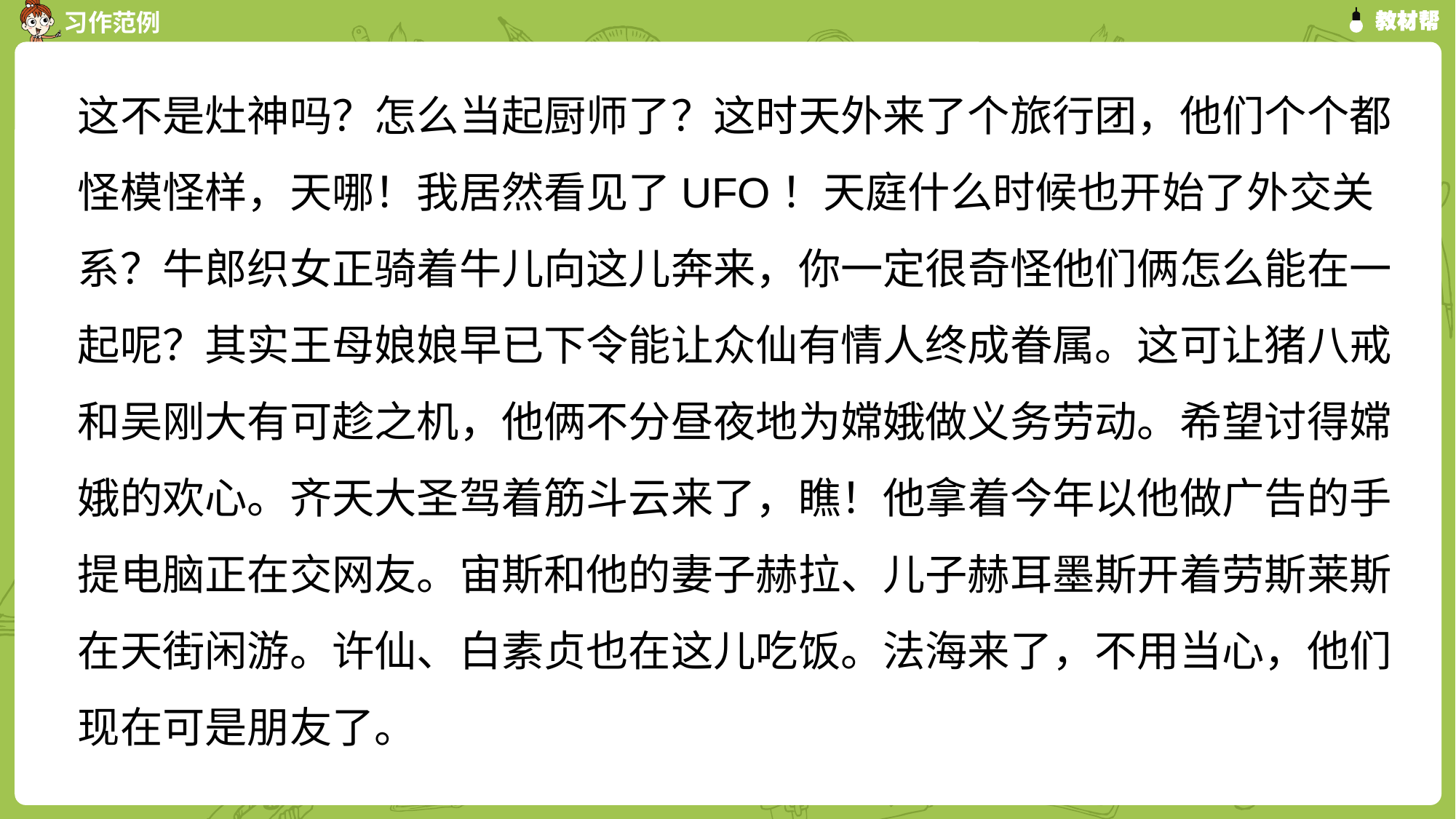

这不是灶神吗？怎么当起厨师了？这时天外来了个旅行团，他们个个都怪模怪样，天哪！我居然看见了UFO！天庭什么时候也开始了外交关系？牛郎织女正骑着牛儿向这儿奔来，你一定很奇怪他们俩怎么能在一起呢？其实王母娘娘早已下令能让众仙有情人终成眷属。这可让猪八戒和吴刚大有可趁之机，他俩不分昼夜地为嫦娥做义务劳动。希望讨得嫦娥的欢心。齐天大圣驾着筋斗云来了，瞧！他拿着今年以他做广告的手提电脑正在交网友。宙斯和他的妻子赫拉、儿子赫耳墨斯开着劳斯莱斯在天街闲游。许仙、白素贞也在这儿吃饭。法海来了，不用当心，他们现在可是朋友了。